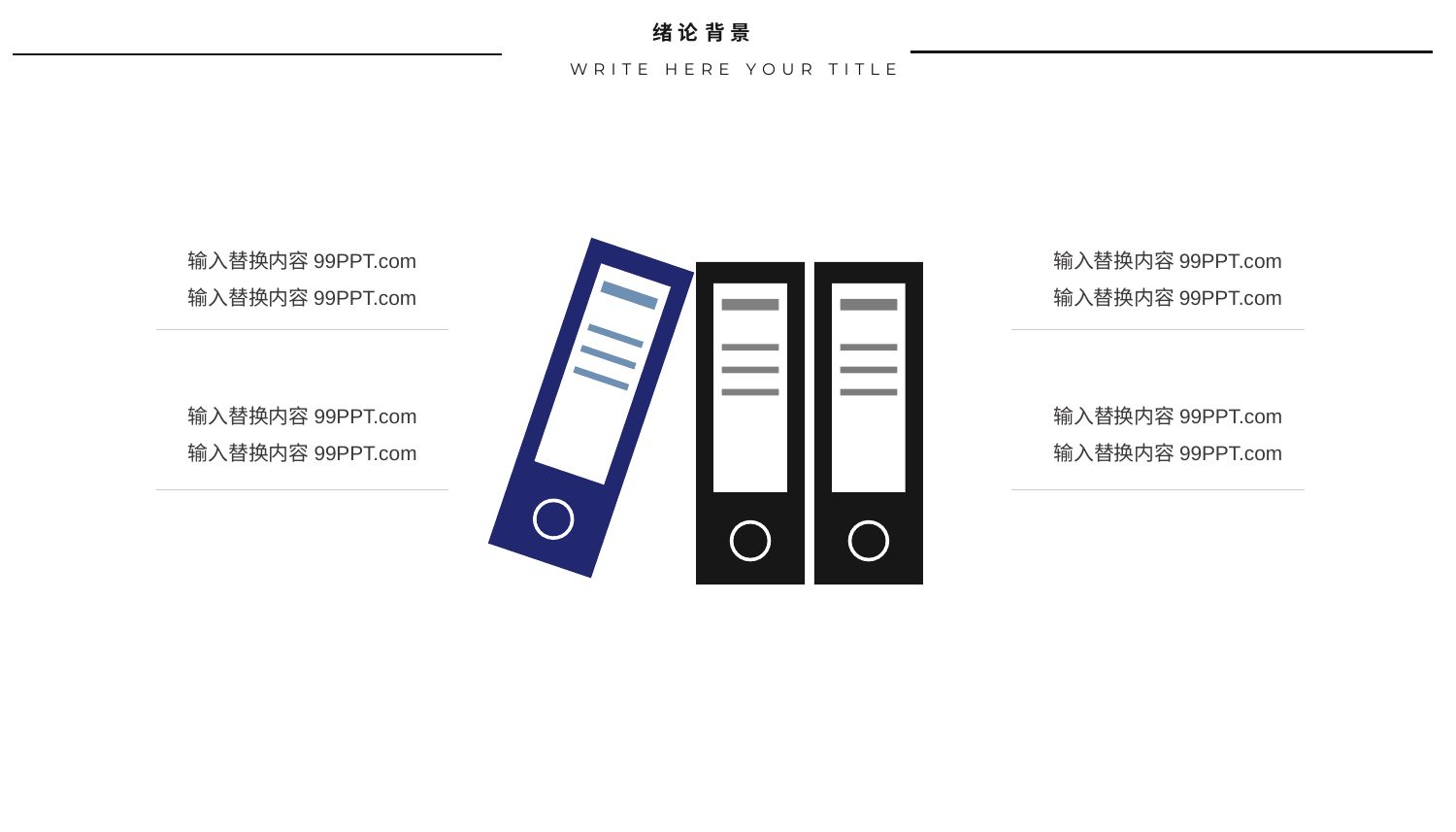

绪论背景
WRITE HERE YOUR TITLE
输入替换内容99PPT.com
输入替换内容99PPT.com
输入替换内容99PPT.com
输入替换内容99PPT.com

输入替换内容99PPT.com
输入替换内容99PPT.com
输入替换内容99PPT.com
输入替换内容99PPT.com